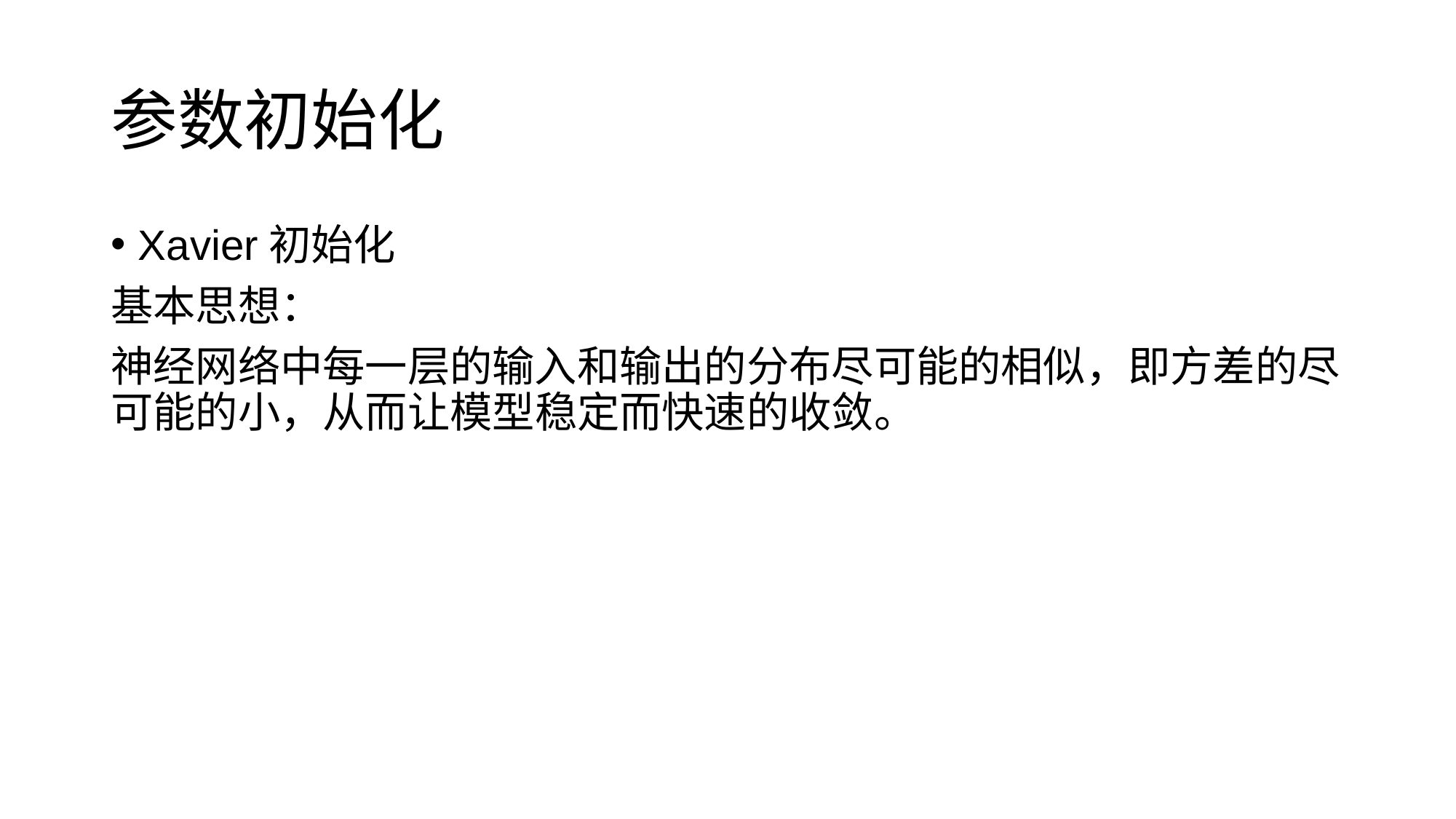

# 参数初始化
Xavier初始化
基本思想：
神经网络中每一层的输入和输出的分布尽可能的相似，即方差的尽可能的小，从而让模型稳定而快速的收敛。